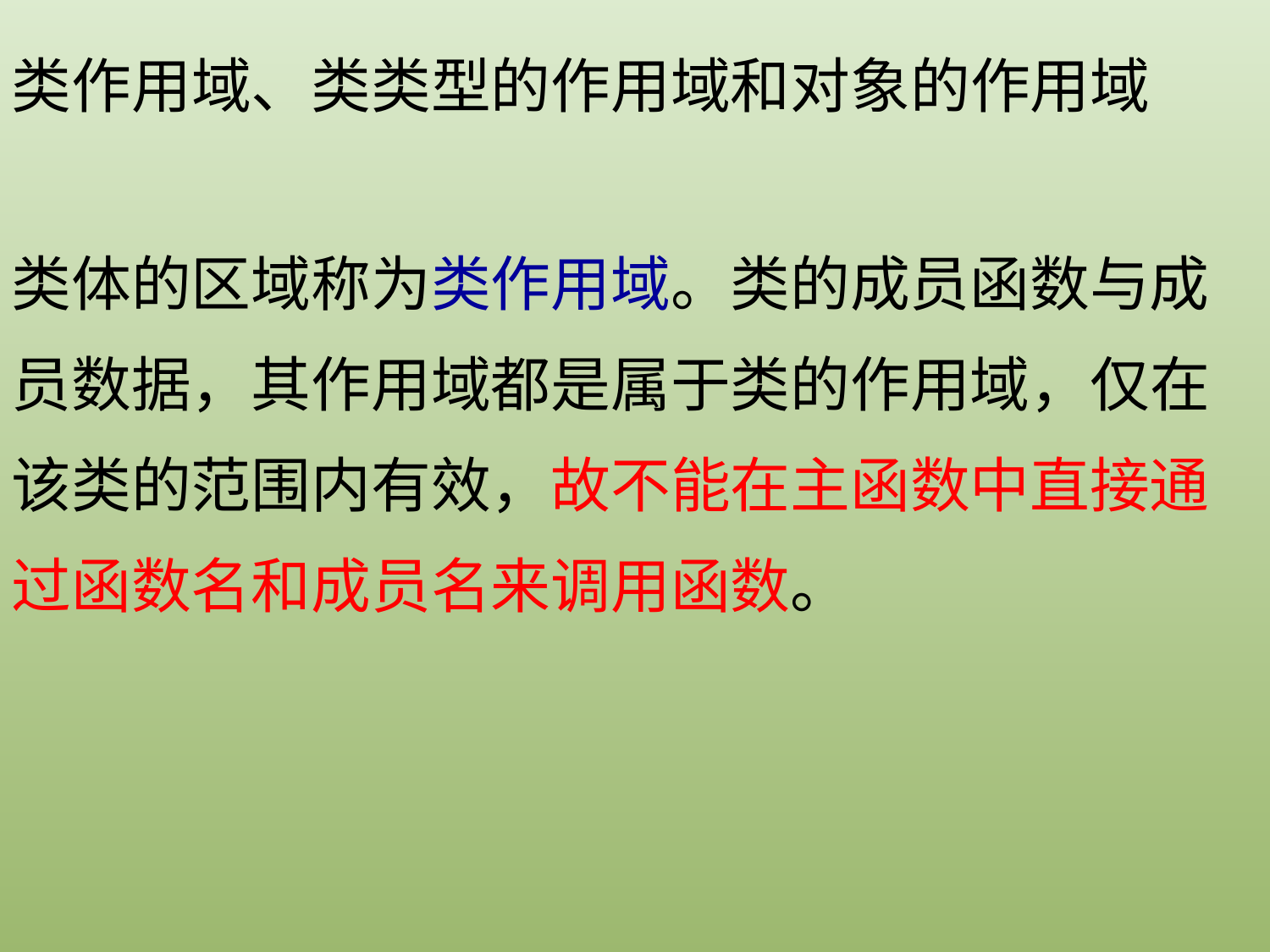

类作用域、类类型的作用域和对象的作用域
类体的区域称为类作用域。类的成员函数与成员数据，其作用域都是属于类的作用域，仅在该类的范围内有效，故不能在主函数中直接通过函数名和成员名来调用函数。
619